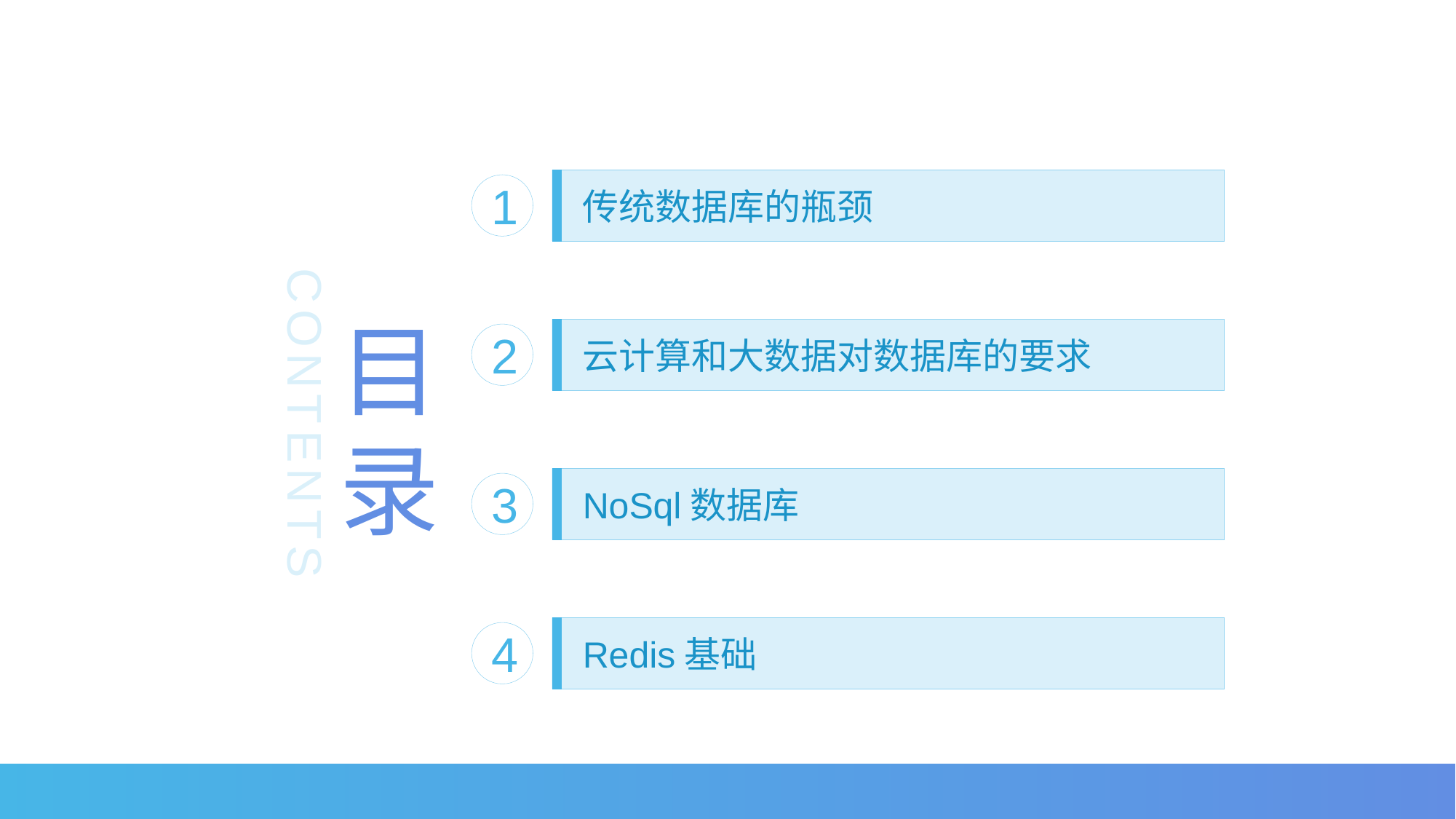

传统数据库的瓶颈
1
目
录

云计算和大数据对数据库的要求
2
CONTENTS

NoSql数据库
3

Redis基础
4